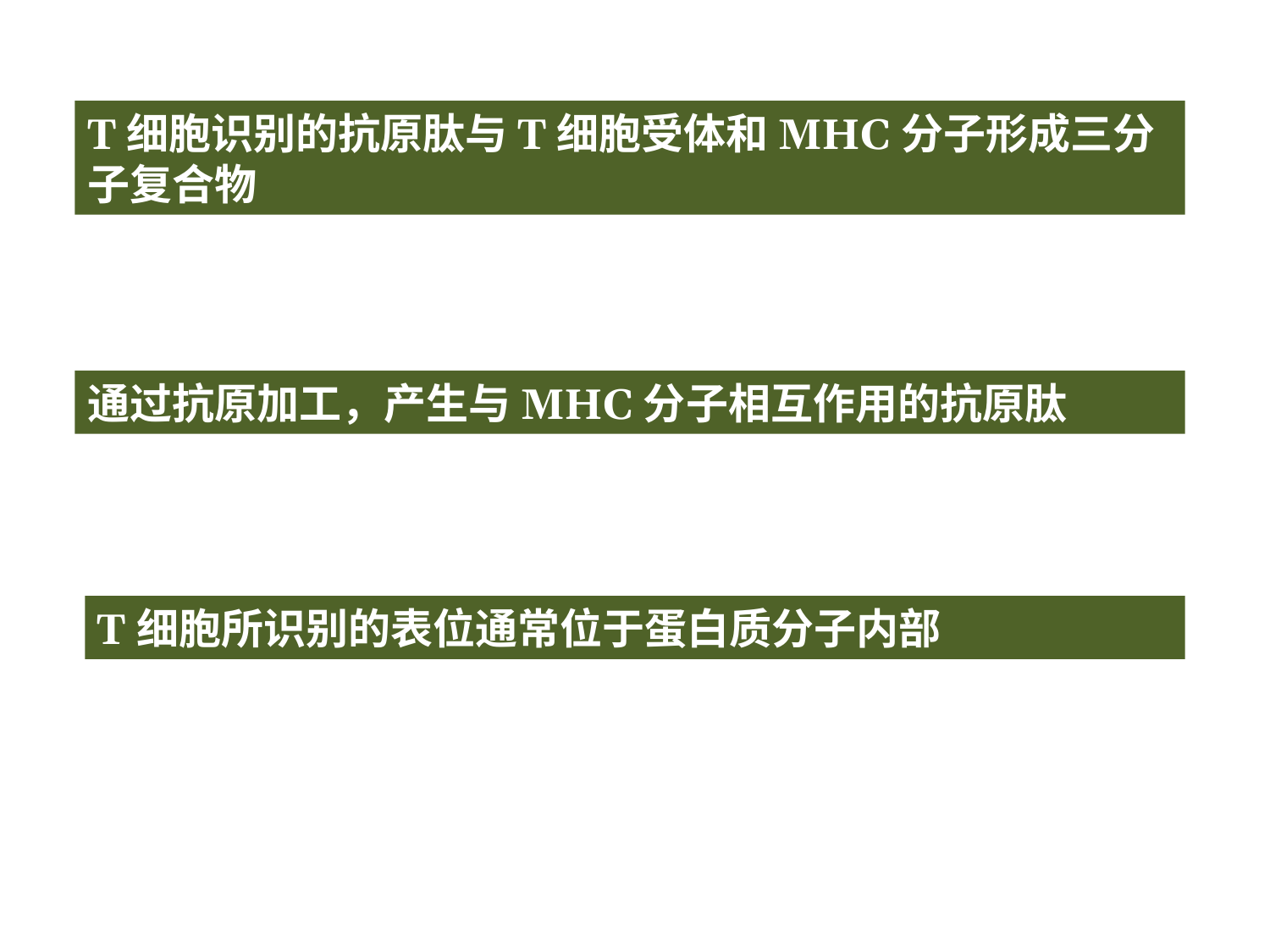

T细胞识别的抗原肽与T细胞受体和MHC分子形成三分子复合物
通过抗原加工，产生与MHC分子相互作用的抗原肽
T细胞所识别的表位通常位于蛋白质分子内部